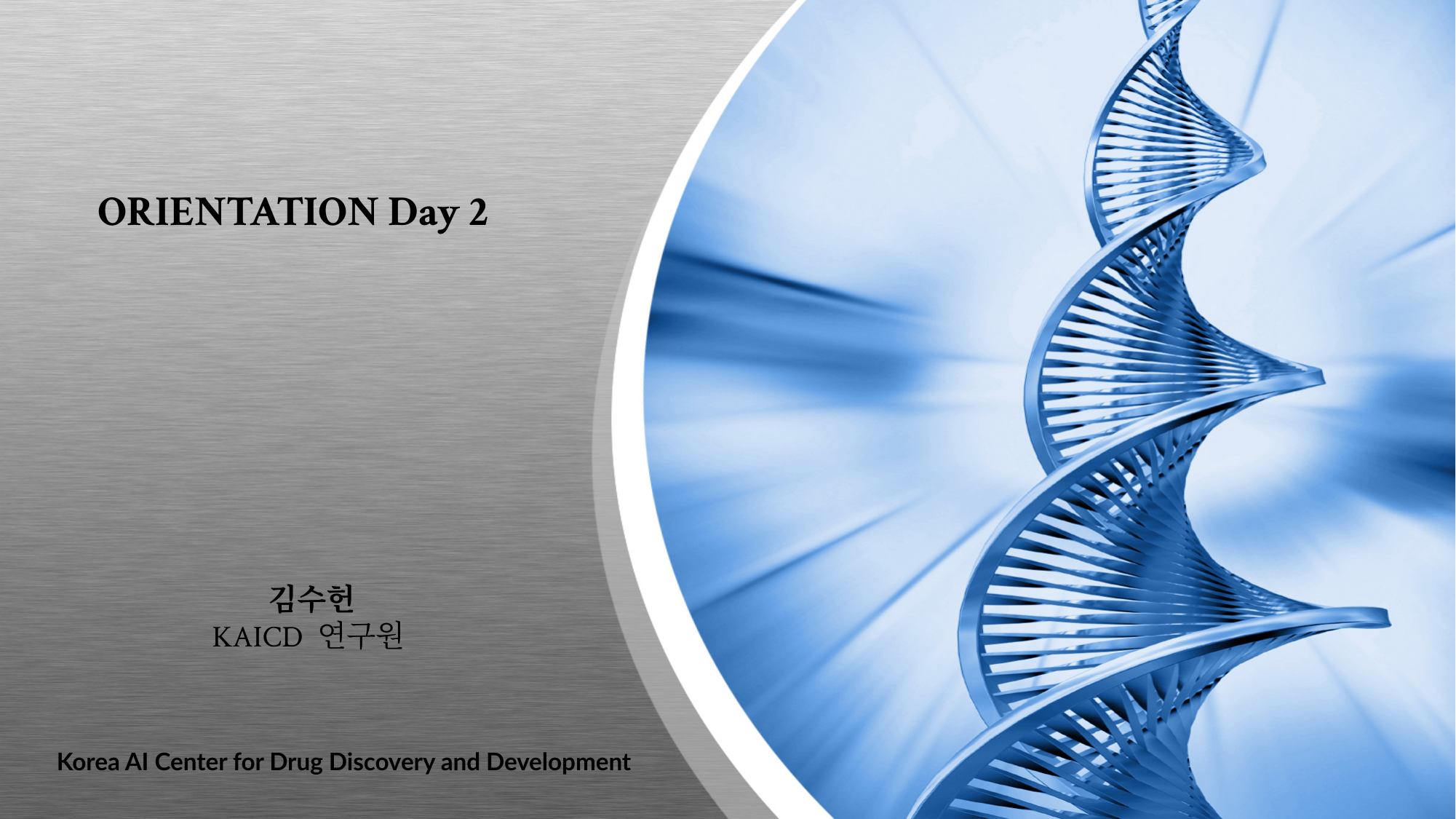

# ORIENTATION Day 2

김수헌
KAICD 연구원